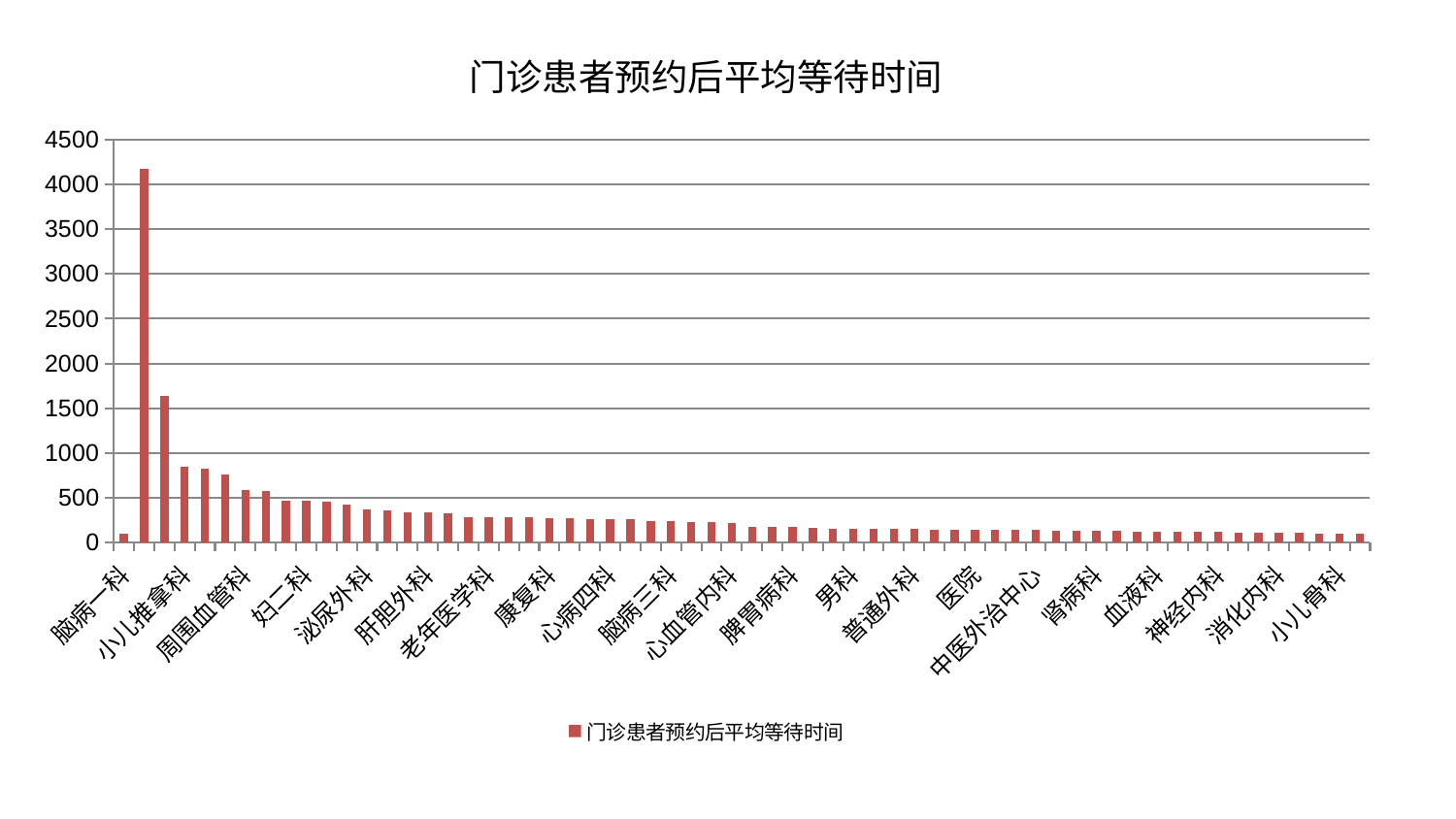

### Chart: 门诊患者预约后平均等待时间

| Category | 门诊患者预约后平均等待时间 |
|---|---|
| 脑病一科 | 100.0 |
| 耳鼻喉科 | 4175.832133685876 |
| 肾脏内科 | 1636.4722873216551 |
| 小儿推拿科 | 845.6075199550396 |
| 儿科 | 824.2026318494452 |
| 东区重症医学科 | 763.3233499503536 |
| 周围血管科 | 588.6563530957492 |
| 心病二科 | 576.5892015240959 |
| 肛肠科 | 468.1912002173086 |
| 妇二科 | 462.8800740186259 |
| 显微骨科 | 453.988335833872 |
| 脾胃科消化科合并 | 423.76462885248225 |
| 泌尿外科 | 365.51903317736895 |
| 内分泌科 | 361.259948570941 |
| 产科 | 335.98350598807565 |
| 肝胆外科 | 335.211370266131 |
| 肿瘤内科 | 322.12454839059995 |
| 骨科 | 286.1793588895459 |
| 老年医学科 | 285.4035780662066 |
| 呼吸内科 | 281.12773507030175 |
| 胸外科 | 278.5986851373402 |
| 康复科 | 276.5360989695819 |
| 推拿科 | 274.5204672985394 |
| 微创骨科 | 263.54431441911237 |
| 心病四科 | 262.80135174903353 |
| 妇科妇二科合并 | 260.43854087812576 |
| 脑病二科 | 242.54356139668118 |
| 脑病三科 | 237.65130246211322 |
| 美容皮肤科 | 233.98783987800792 |
| 心病三科 | 228.4986721087134 |
| 心血管内科 | 218.72442379065262 |
| 治未病中心 | 177.8579020938149 |
| 乳腺甲状腺外科 | 172.65263903618686 |
| 脾胃病科 | 171.5213498169283 |
| 综合内科 | 163.54258812281003 |
| 西区重症医学科 | 156.44171684825207 |
| 男科 | 152.5788376468808 |
| 重症医学科 | 151.66241150805897 |
| 肝病科 | 150.23811699589254 |
| 普通外科 | 149.04088850629697 |
| 身心医学科 | 147.35279384055804 |
| 风湿病科 | 144.01195496628196 |
| 医院 | 141.26250328806887 |
| 口腔科 | 141.01410859085408 |
| 创伤骨科 | 138.40698737102315 |
| 中医外治中心 | 137.40732866145524 |
| 妇科 | 132.5885996443086 |
| 脊柱骨科 | 130.26406941680423 |
| 肾病科 | 128.9323090562443 |
| 心病一科 | 128.650097558126 |
| 神经外科 | 126.14944631712397 |
| 血液科 | 124.89819701626314 |
| 运动损伤骨科 | 122.71221751815327 |
| 关节骨科 | 118.17018047330488 |
| 神经内科 | 116.20145584595514 |
| 中医经典科 | 115.46646468435505 |
| 眼科 | 112.89798541746521 |
| 消化内科 | 106.65414146724798 |
| 皮肤科 | 105.09760601643679 |
| 针灸科 | 102.33036769999133 |
| 小儿骨科 | 101.59397648729228 |
| 东区肾病科 | 100.38750022932297 |
63